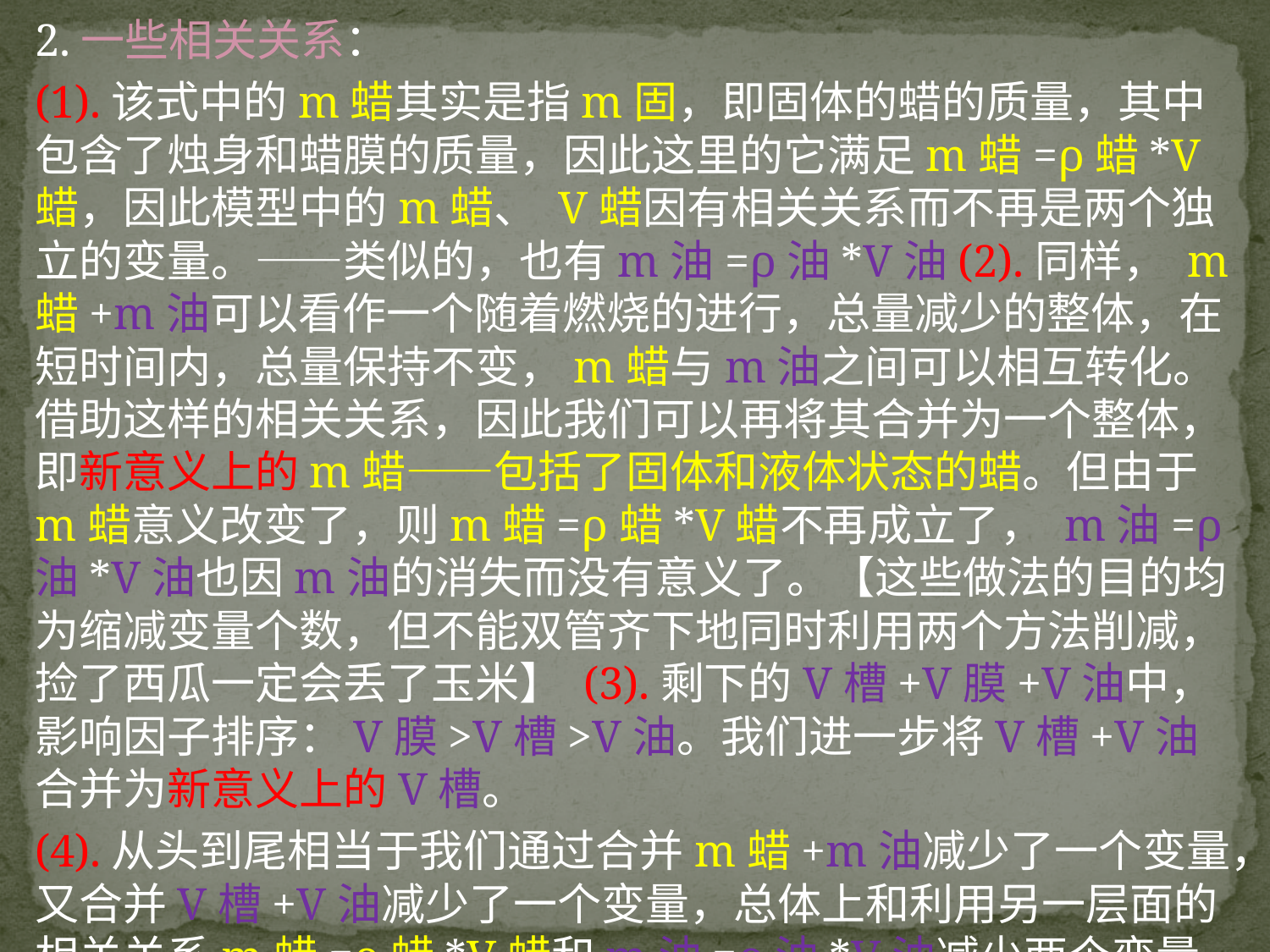

2.一些相关关系：
(1).该式中的m蜡其实是指m固，即固体的蜡的质量，其中包含了烛身和蜡膜的质量，因此这里的它满足m蜡=ρ蜡*V蜡，因此模型中的m蜡、 V蜡因有相关关系而不再是两个独立的变量。——类似的，也有m油=ρ油*V油(2).同样， m蜡+m油可以看作一个随着燃烧的进行，总量减少的整体，在短时间内，总量保持不变，m蜡与m油之间可以相互转化。借助这样的相关关系，因此我们可以再将其合并为一个整体，即新意义上的m蜡——包括了固体和液体状态的蜡。但由于m蜡意义改变了，则m蜡=ρ蜡*V蜡不再成立了， m油=ρ油*V油也因m油的消失而没有意义了。【这些做法的目的均为缩减变量个数，但不能双管齐下地同时利用两个方法削减，捡了西瓜一定会丢了玉米】 (3).剩下的V槽+V膜+V油中，影响因子排序：V膜>V槽>V油。我们进一步将V槽+V油合并为新意义上的V槽。
(4).从头到尾相当于我们通过合并m蜡+m油减少了一个变量，又合并V槽+V油减少了一个变量，总体上和利用另一层面的相关关系m蜡=ρ蜡*V蜡和m油=ρ油*V油减少两个变量是等价的。